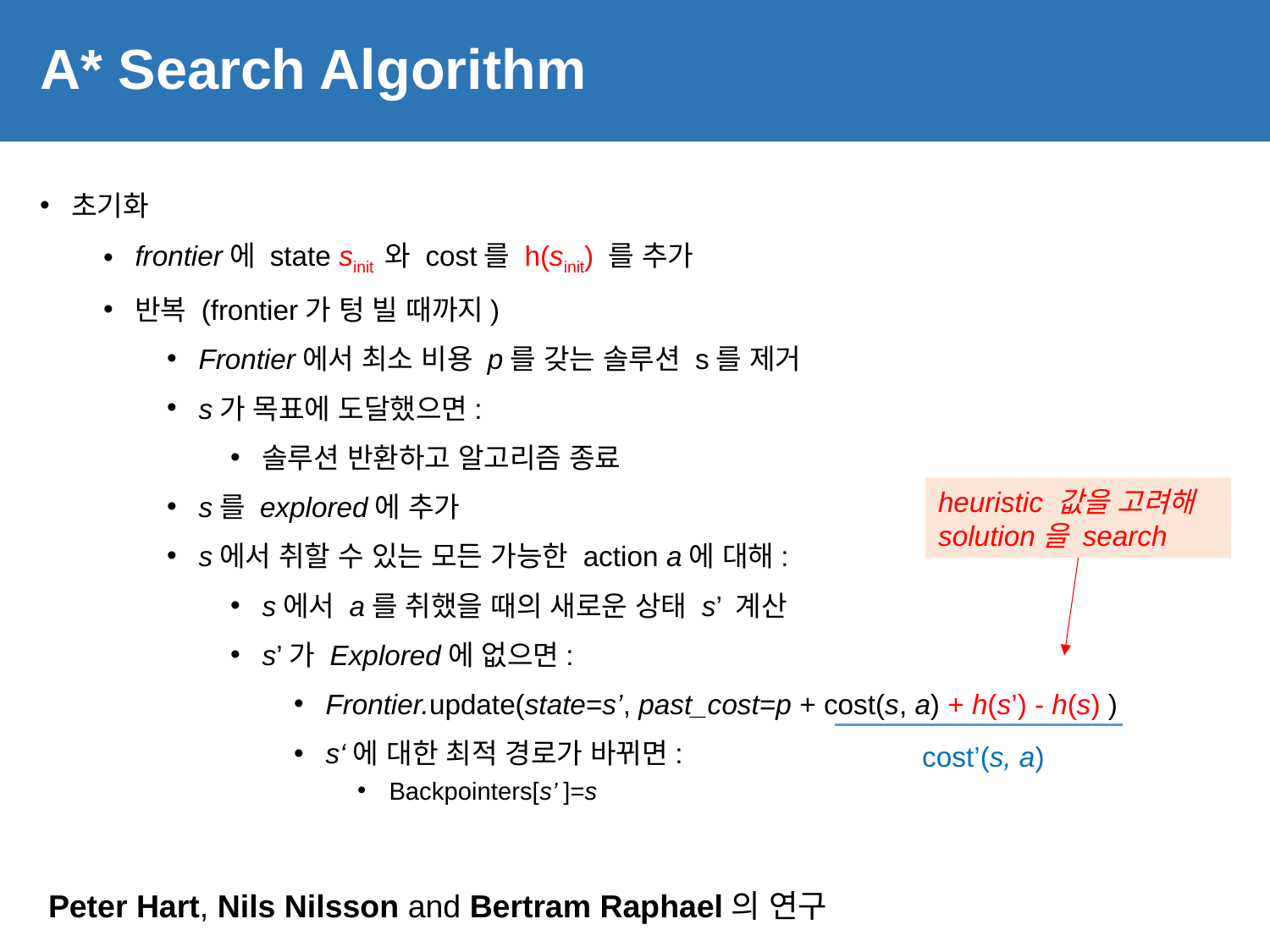

# A* Search Algorithm
66
초기화
frontier에 state sinit 와 cost를 h(sinit) 를 추가
반복 (frontier가 텅 빌 때까지)
Frontier에서 최소 비용 p를 갖는 솔루션 s를 제거
s가 목표에 도달했으면:
솔루션 반환하고 알고리즘 종료
s를 explored에 추가
s에서 취할 수 있는 모든 가능한 action a에 대해:
s에서 a를 취했을 때의 새로운 상태 s’ 계산
s’가 Explored에 없으면:
Frontier.update(state=s’, past_cost=p + cost(s, a) + h(s’) - h(s) )
s‘에 대한 최적 경로가 바뀌면:
Backpointers[s’ ]=s
heuristic 값을 고려해 solution을 search
cost’(s, a)
Peter Hart, Nils Nilsson and Bertram Raphael의 연구